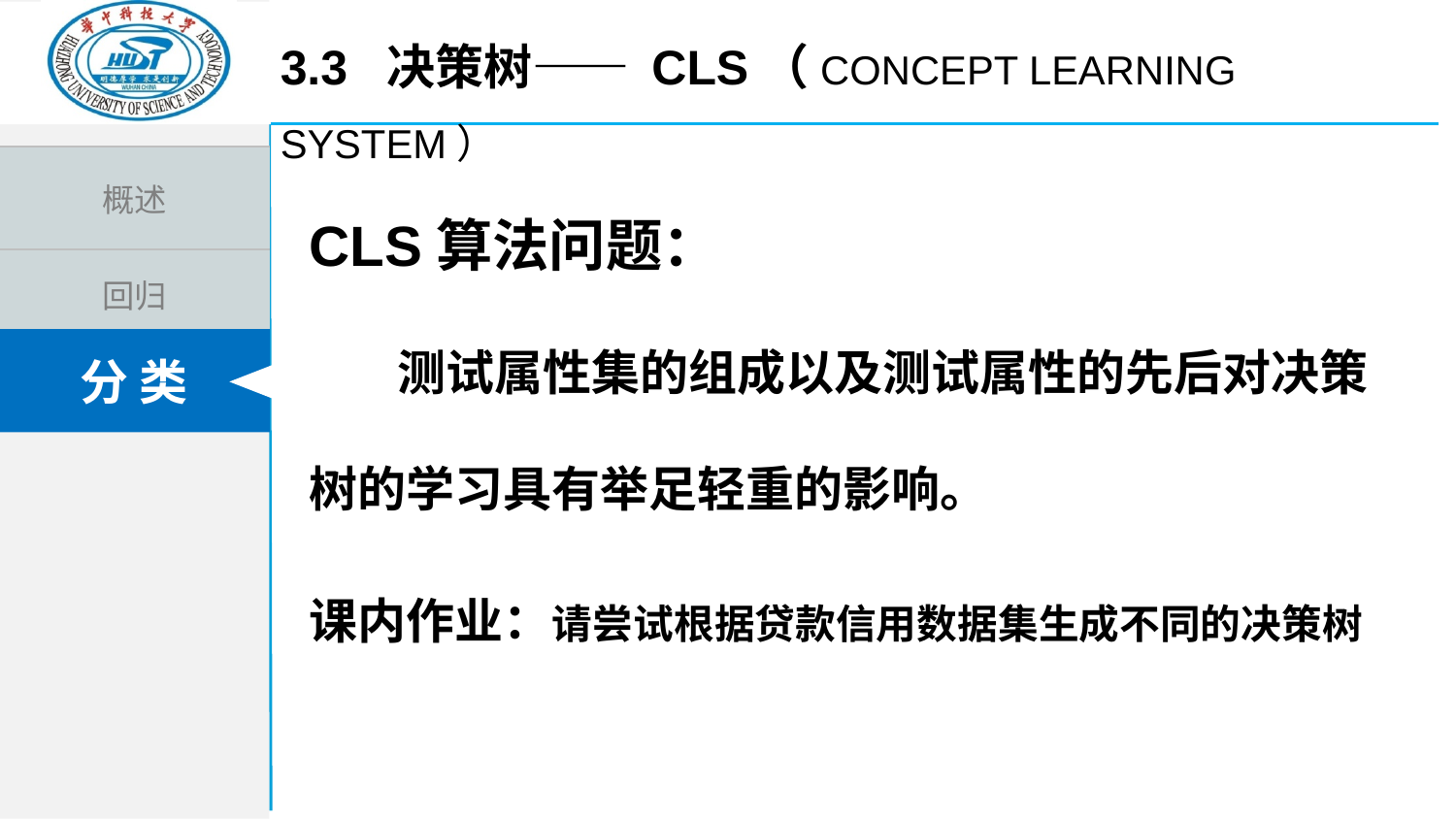

3.3  决策树—— cls（Concept Learning System）
CLS算法问题：
       测试属性集的组成以及测试属性的先后对决策树的学习具有举足轻重的影响。
课内作业：请尝试根据贷款信用数据集生成不同的决策树